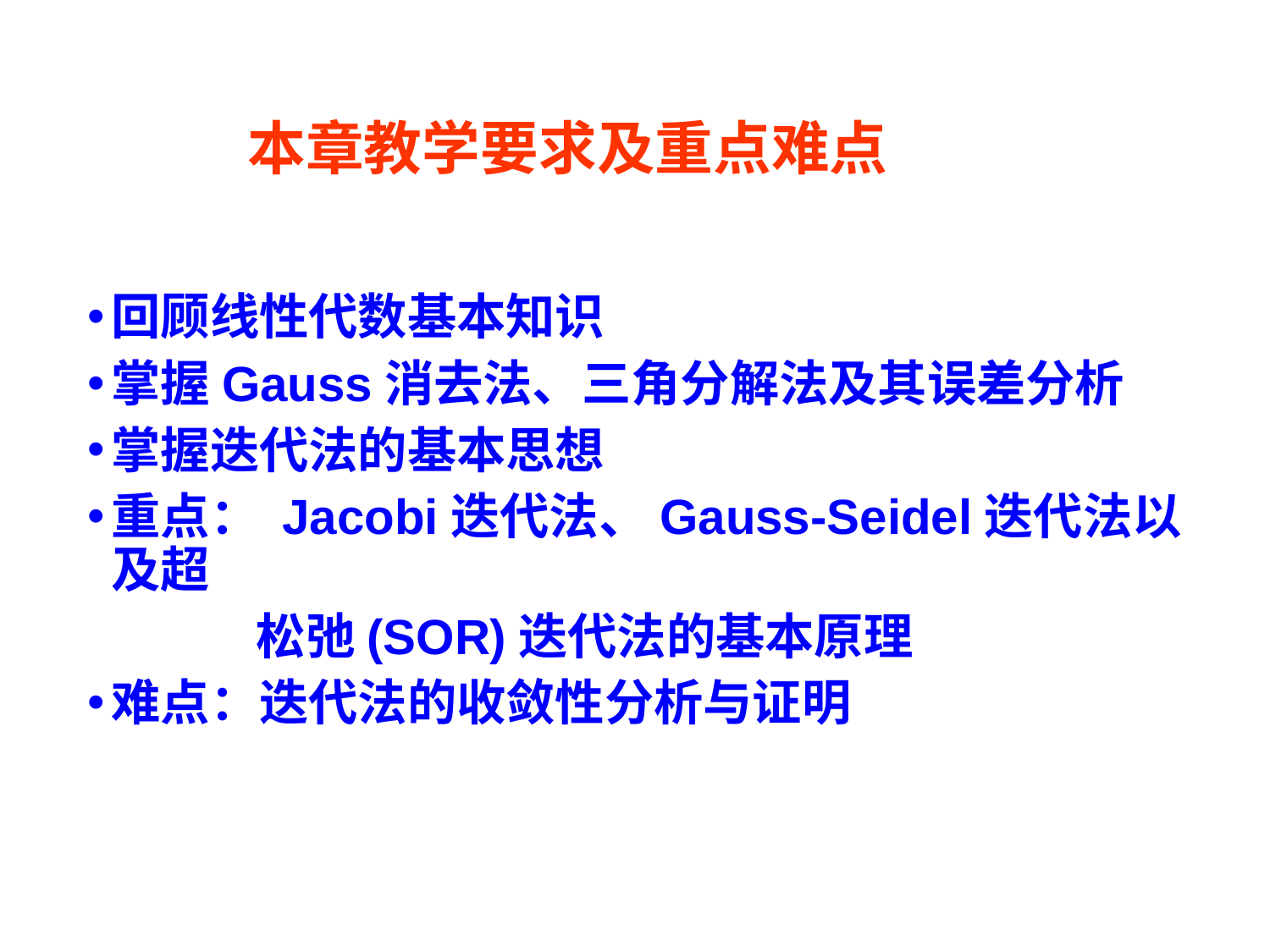

# 本章教学要求及重点难点
回顾线性代数基本知识
掌握Gauss消去法、三角分解法及其误差分析
掌握迭代法的基本思想
重点： Jacobi迭代法、Gauss-Seidel迭代法以及超
              松弛(SOR)迭代法的基本原理
难点：迭代法的收敛性分析与证明